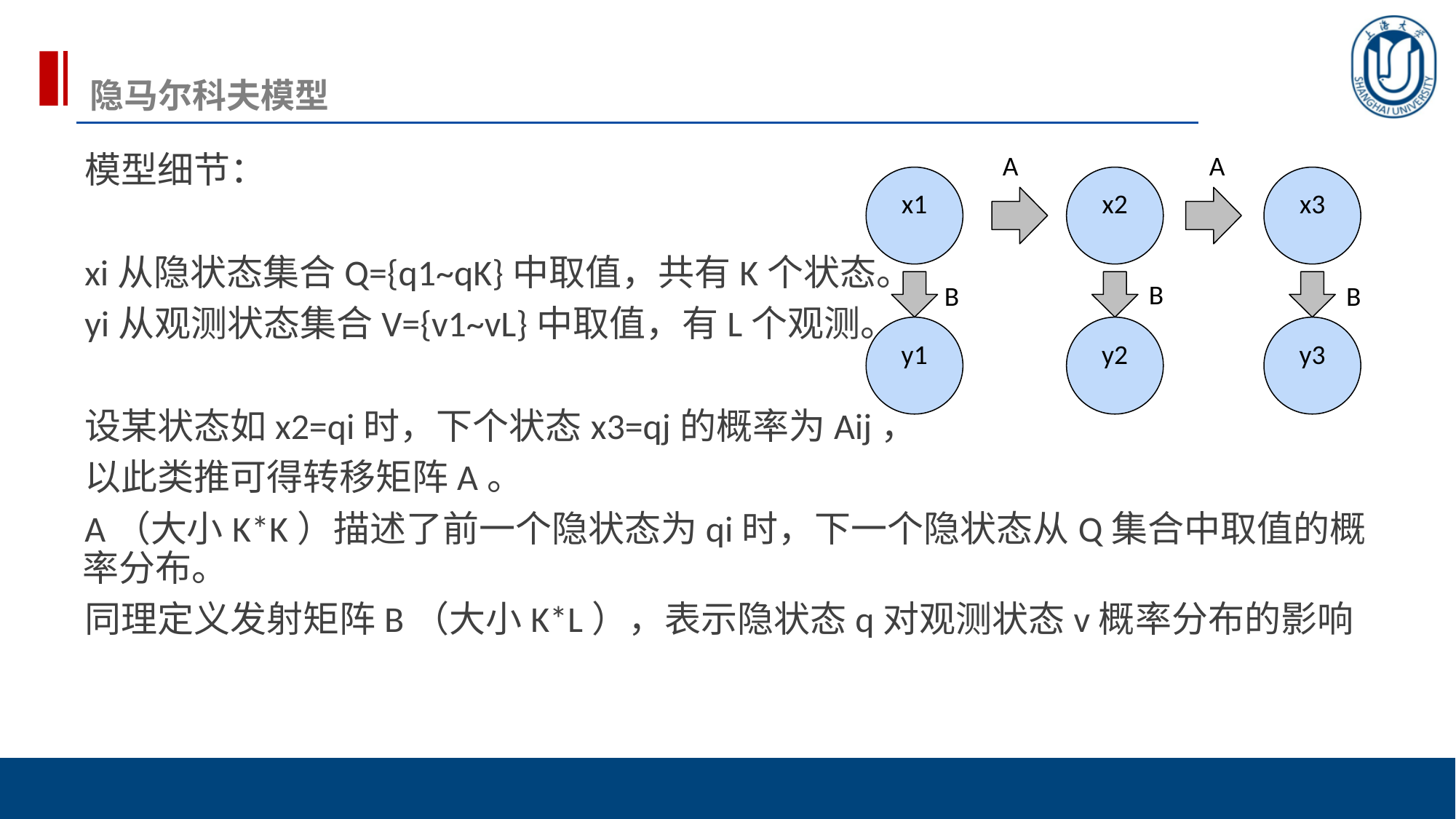

# 隐马尔科夫模型
A
A
模型细节：

xi从隐状态集合Q={q1~qK}中取值，共有K个状态。
yi从观测状态集合V={v1~vL}中取值，有L个观测。

设某状态如x2=qi时，下个状态x3=qj的概率为Aij，
以此类推可得转移矩阵A。
A（大小K*K）描述了前一个隐状态为qi时，下一个隐状态从Q集合中取值的概率分布。
同理定义发射矩阵B（大小K*L），表示隐状态q对观测状态v概率分布的影响

x1
x2
x3

B
B
B
y1
y2
y3
16